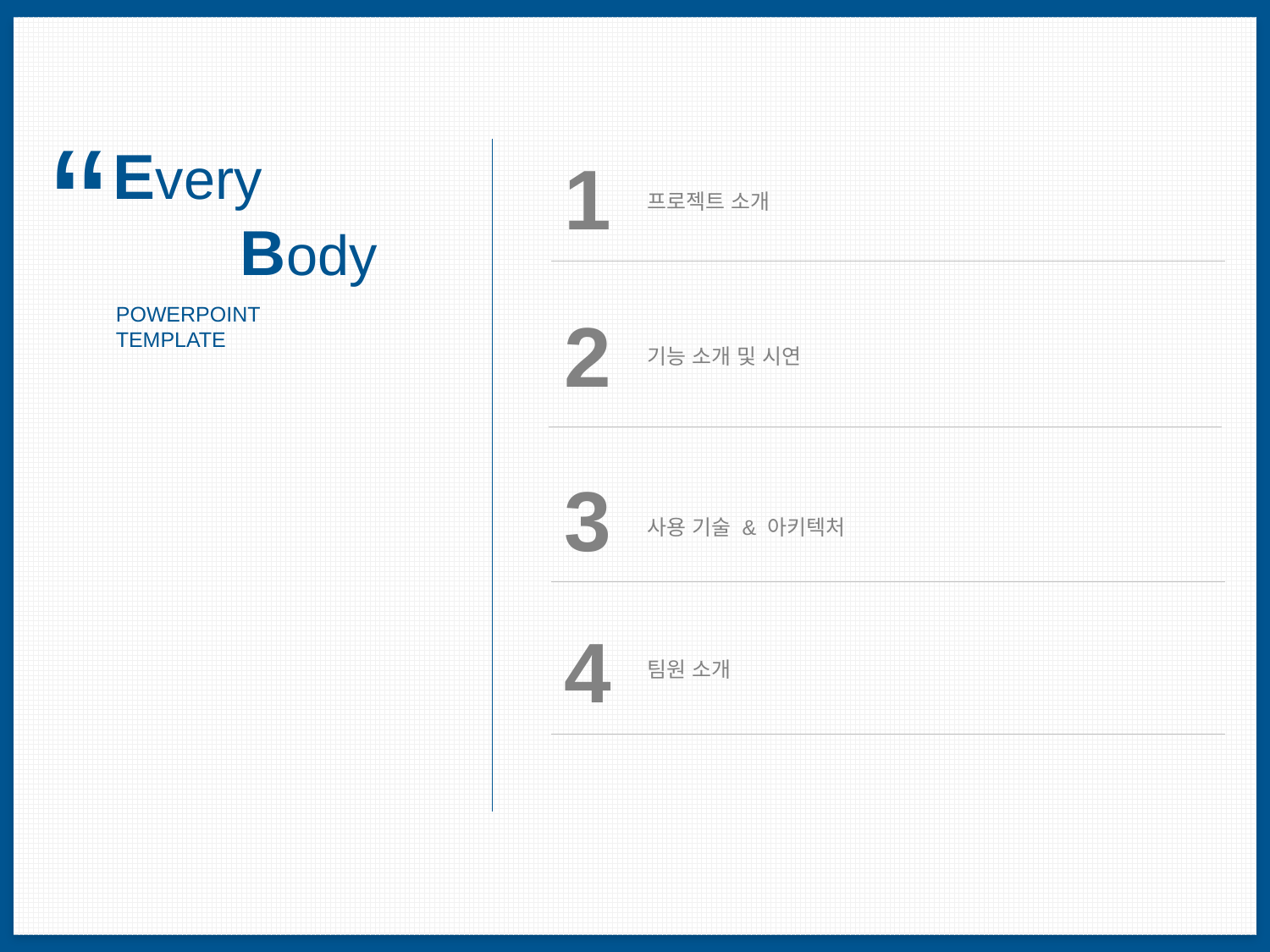

“
Every
	Body
1
프로젝트 소개
POWERPOINT TEMPLATE
2
기능 소개 및 시연
3
사용 기술 & 아키텍처
4
팀원 소개